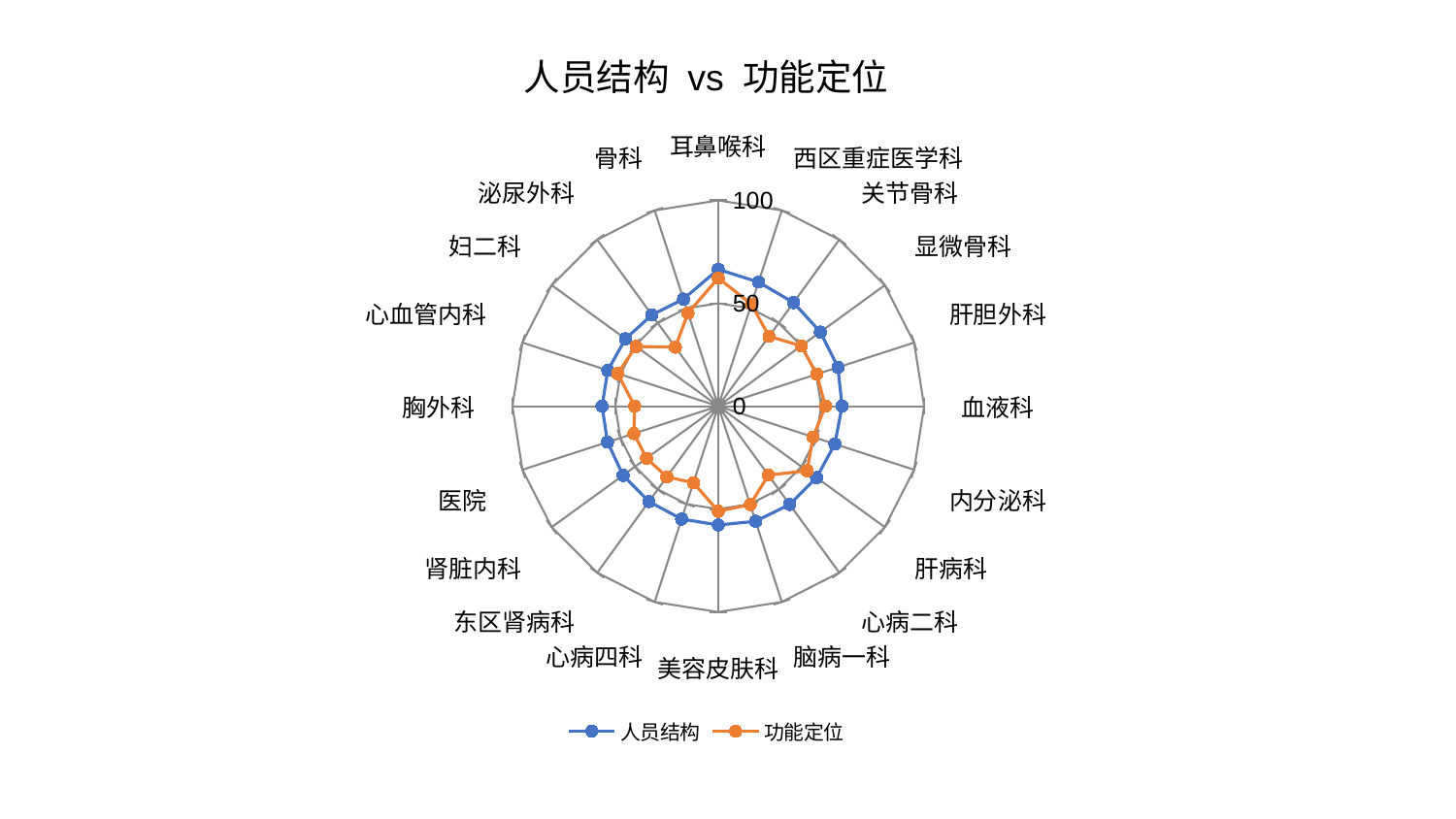

### Chart: 人员结构 vs 功能定位

| Category | 人员结构 | 功能定位 |
|---|---|---|
| 耳鼻喉科 | 66.49356996814713 | 62.24413627735147 |
| 西区重症医学科 | 63.38870258729589 | 52.16233788359913 |
| 关节骨科 | 62.23498510103238 | 41.97513414561318 |
| 显微骨科 | 61.30771985497111 | 49.835351393725354 |
| 肝胆外科 | 61.1338796459633 | 50.304767321000234 |
| 血液科 | 60.144408439142744 | 52.0413456422125 |
| 内分泌科 | 59.559457971258524 | 48.424658408777596 |
| 肝病科 | 59.0404431525906 | 53.35058107836222 |
| 心病二科 | 58.98533134059614 | 41.42565339974626 |
| 脑病一科 | 58.815750688481046 | 50.28907128791475 |
| 美容皮肤科 | 57.71448945231059 | 51.05512837706424 |
| 心病四科 | 57.65975183795657 | 39.13461403463167 |
| 东区肾病科 | 57.30033288849687 | 42.496599248679914 |
| 肾脏内科 | 57.161796293594186 | 43.07010461397771 |
| 医院 | 56.57713417571771 | 43.09773074759336 |
| 胸外科 | 56.44595547783248 | 40.59508551864724 |
| 心血管内科 | 56.42541348288761 | 51.37703243817392 |
| 妇二科 | 55.70790130884029 | 49.36642004272965 |
| 泌尿外科 | 54.84254482905688 | 35.46483171387057 |
| 骨科 | 54.71615164850729 | 47.57886713294236 |
24